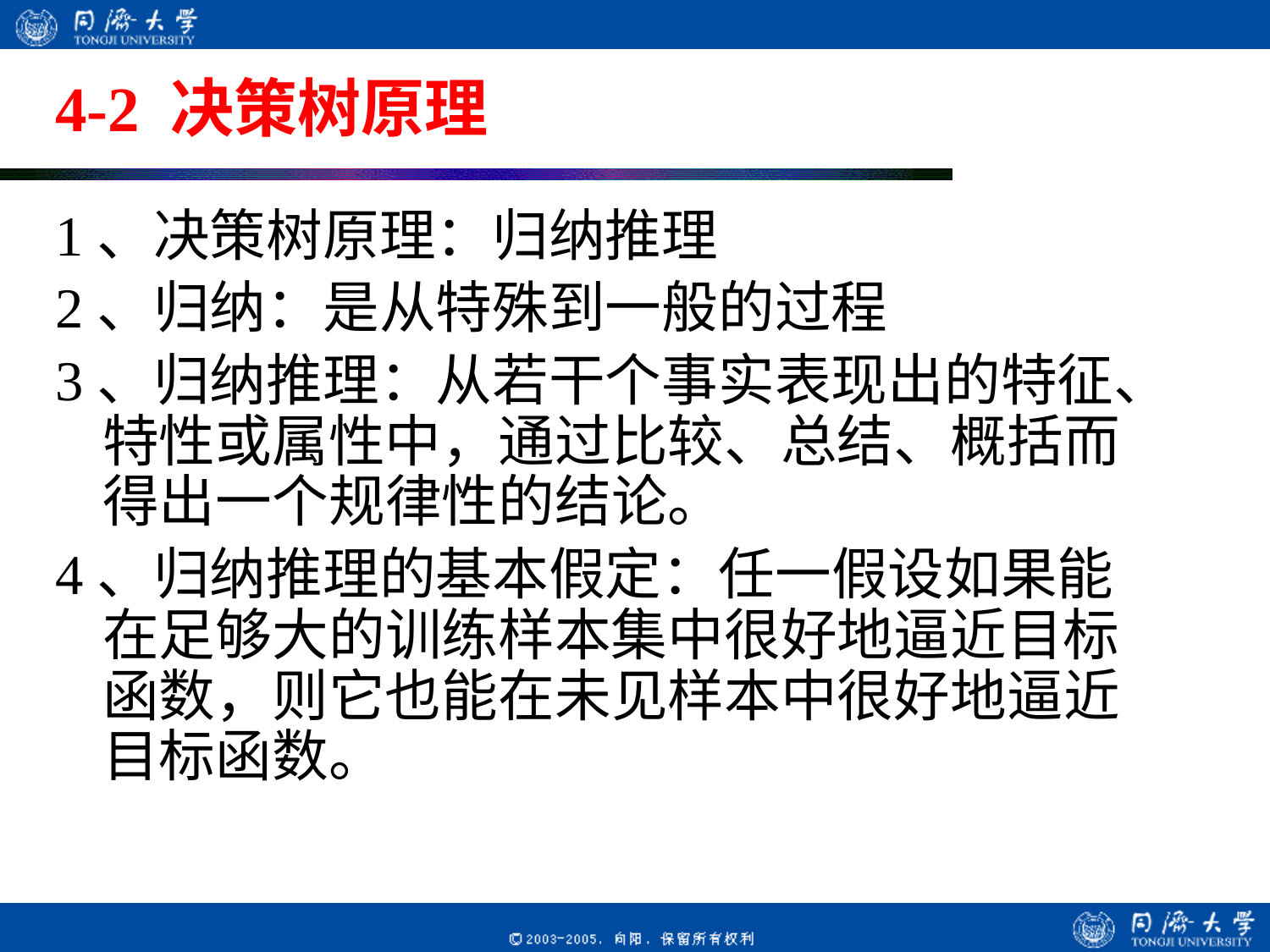

# 4-2 决策树原理
1、决策树原理：归纳推理
2、归纳：是从特殊到一般的过程
3、归纳推理：从若干个事实表现出的特征、特性或属性中，通过比较、总结、概括而得出一个规律性的结论。
4、归纳推理的基本假定：任一假设如果能在足够大的训练样本集中很好地逼近目标函数，则它也能在未见样本中很好地逼近目标函数。